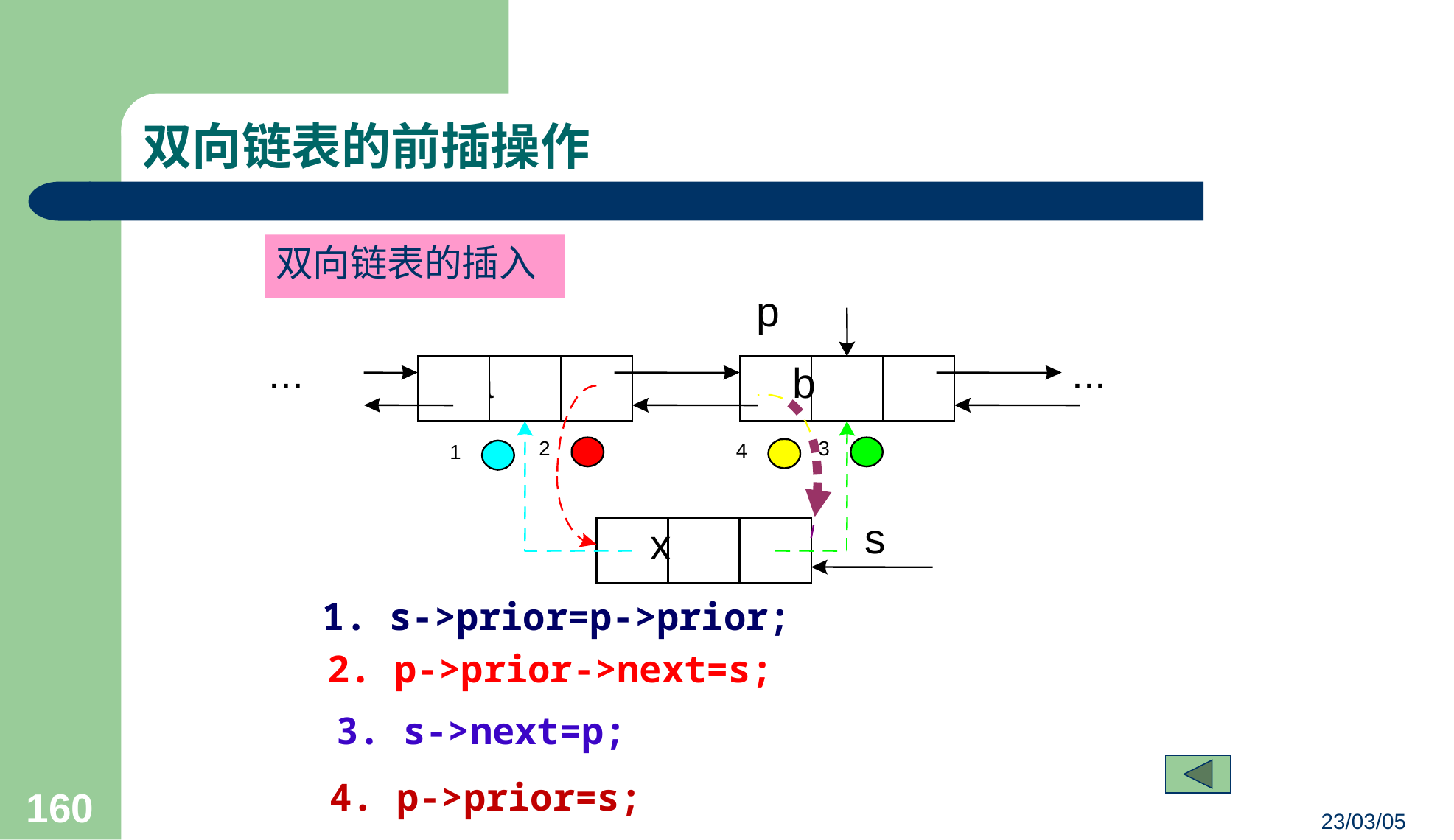

# 双向链表的前插操作
双向链表的插入
p

...

...

a
b

2
3

4
1

s

x

1. s->prior=p->prior;
2. p->prior->next=s;
3. s->next=p;
4. p->prior=s;

160
23/03/05